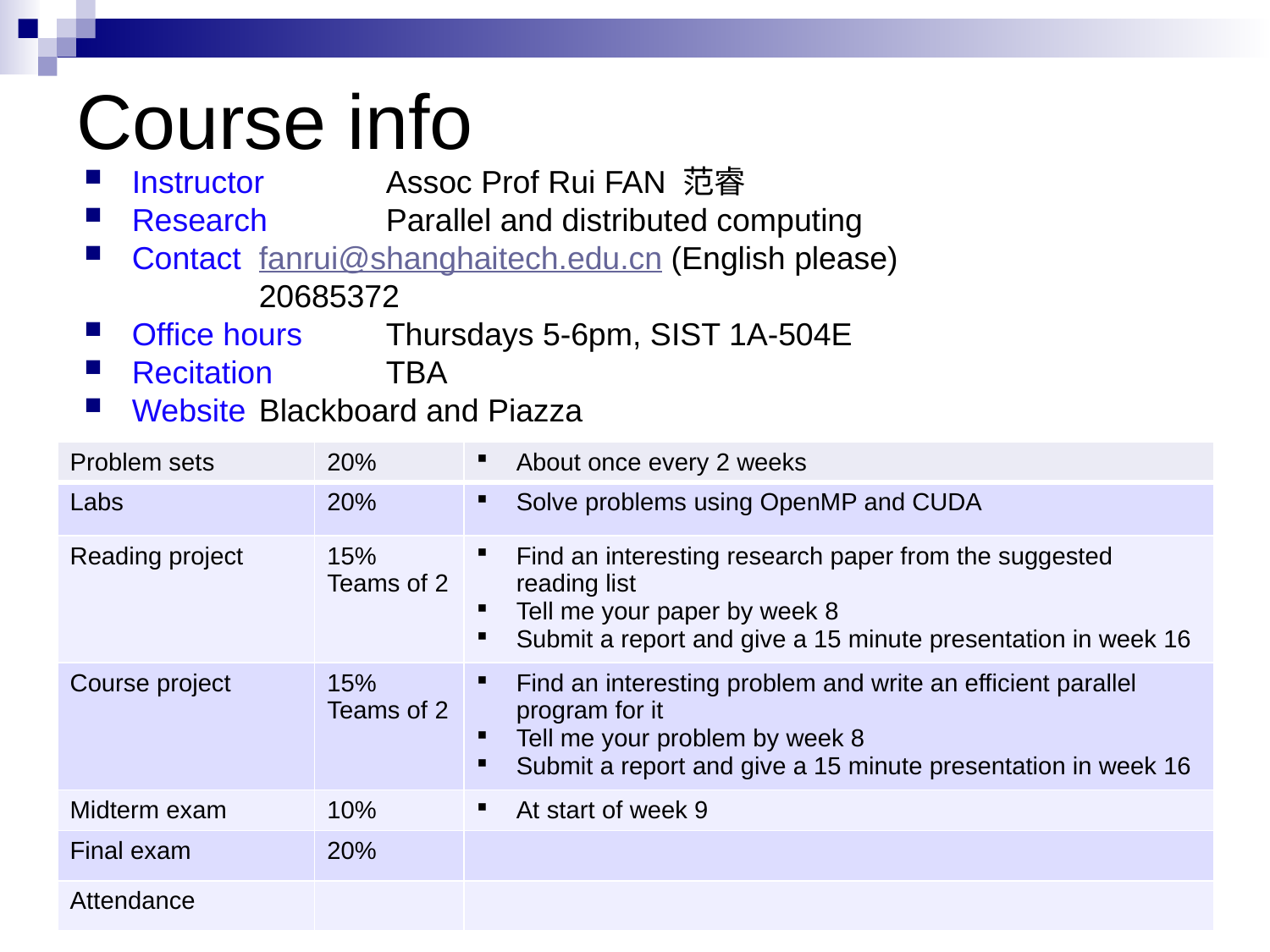

# Course info
Instructor 	Assoc Prof Rui FAN 范睿
Research 	Parallel and distributed computing
Contact 	fanrui@shanghaitech.edu.cn (English please)  			20685372
Office hours 	Thursdays 5-6pm, SIST 1A-504E
Recitation 	TBA
Website 	Blackboard and Piazza

| Problem sets | 20% | About once every 2 weeks |
| --- | --- | --- |
| Labs | 20% | Solve problems using OpenMP and CUDA |
| Reading project | 15% Teams of 2 | Find an interesting research paper from the suggested reading list Tell me your paper by week 8 Submit a report and give a 15 minute presentation in week 16 |
| Course project | 15% Teams of 2 | Find an interesting problem and write an efficient parallel program for it Tell me your problem by week 8 Submit a report and give a 15 minute presentation in week 16 |
| Midterm exam | 10% | At start of week 9 |
| Final exam | 20% |  |
| Attendance |  |  |